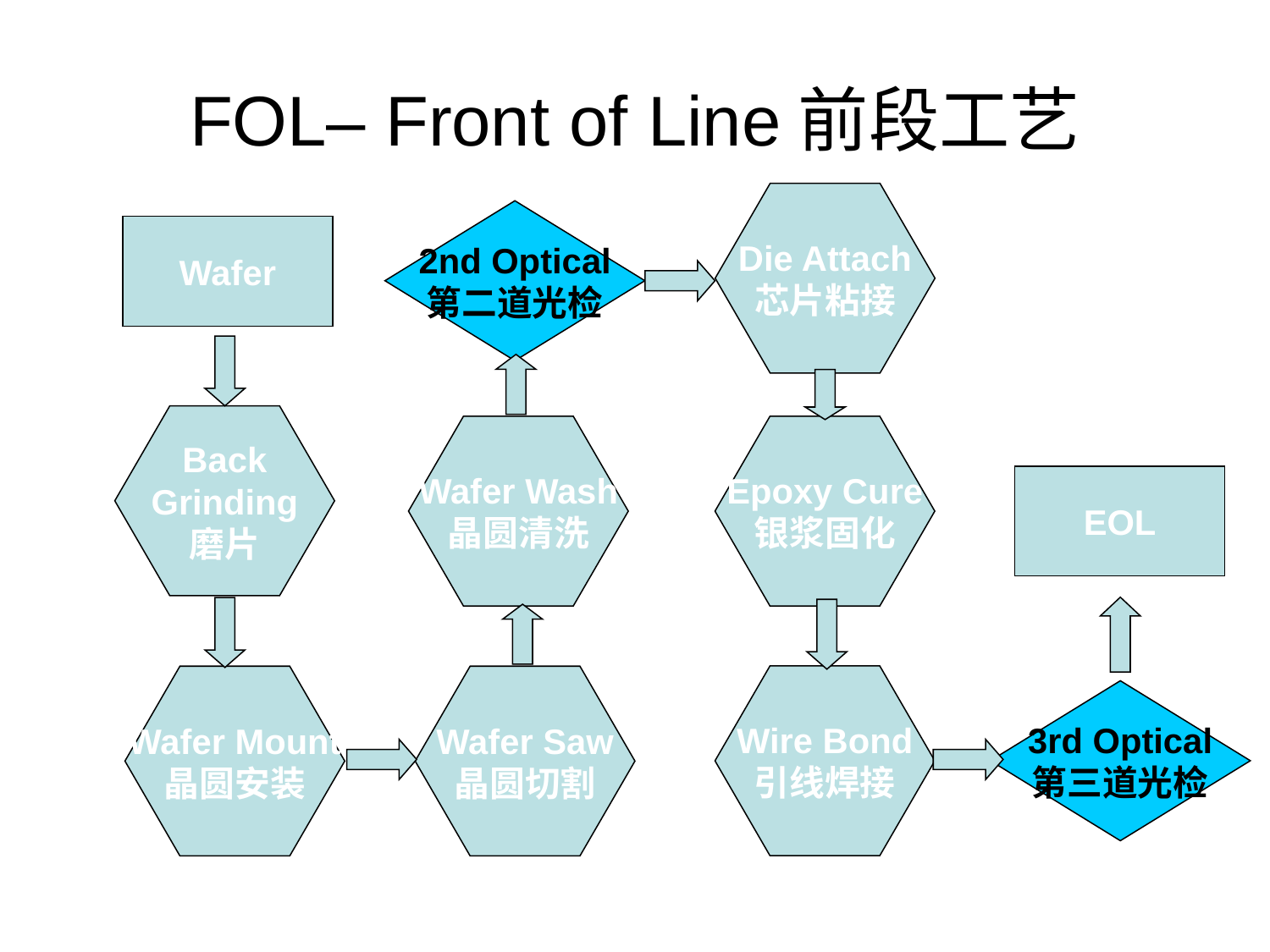

# FOL– Front of Line前段工艺
Die Attach
芯片粘接
2nd Optical
第二道光检
Wafer

Back
Grinding
磨片
Wafer Wash
晶圆清洗
Epoxy Cure
银浆固化
EOL

Wire Bond
引线焊接
Wafer Mount
晶圆安装
Wafer Saw
晶圆切割
3rd Optical
第三道光检